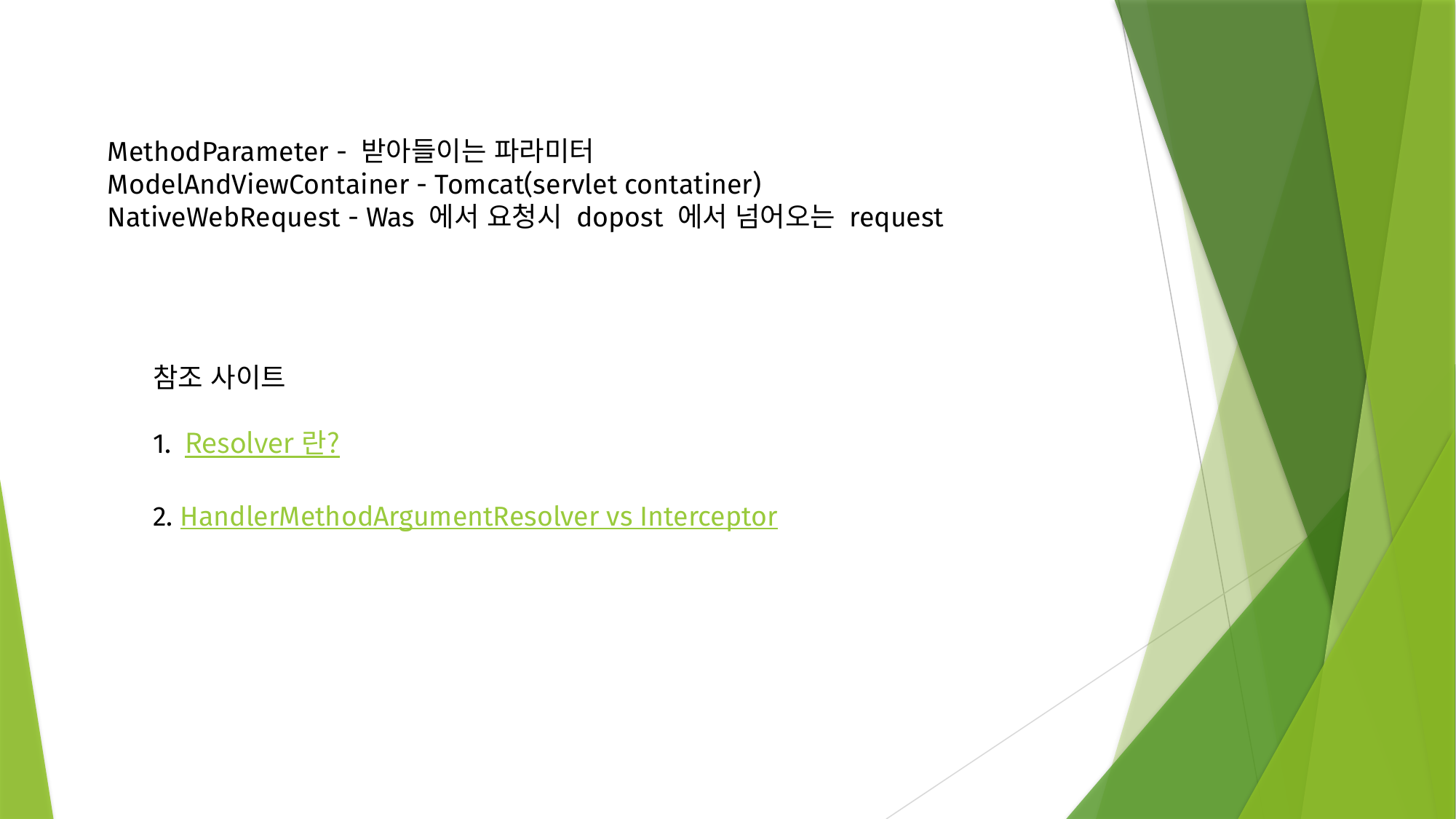

MethodParameter - 받아들이는 파라미터
ModelAndViewContainer - Tomcat(servlet contatiner)
NativeWebRequest - Was 에서 요청시 dopost 에서 넘어오는 request
참조 사이트

1. Resolver 란?

2. HandlerMethodArgumentResolver vs Interceptor